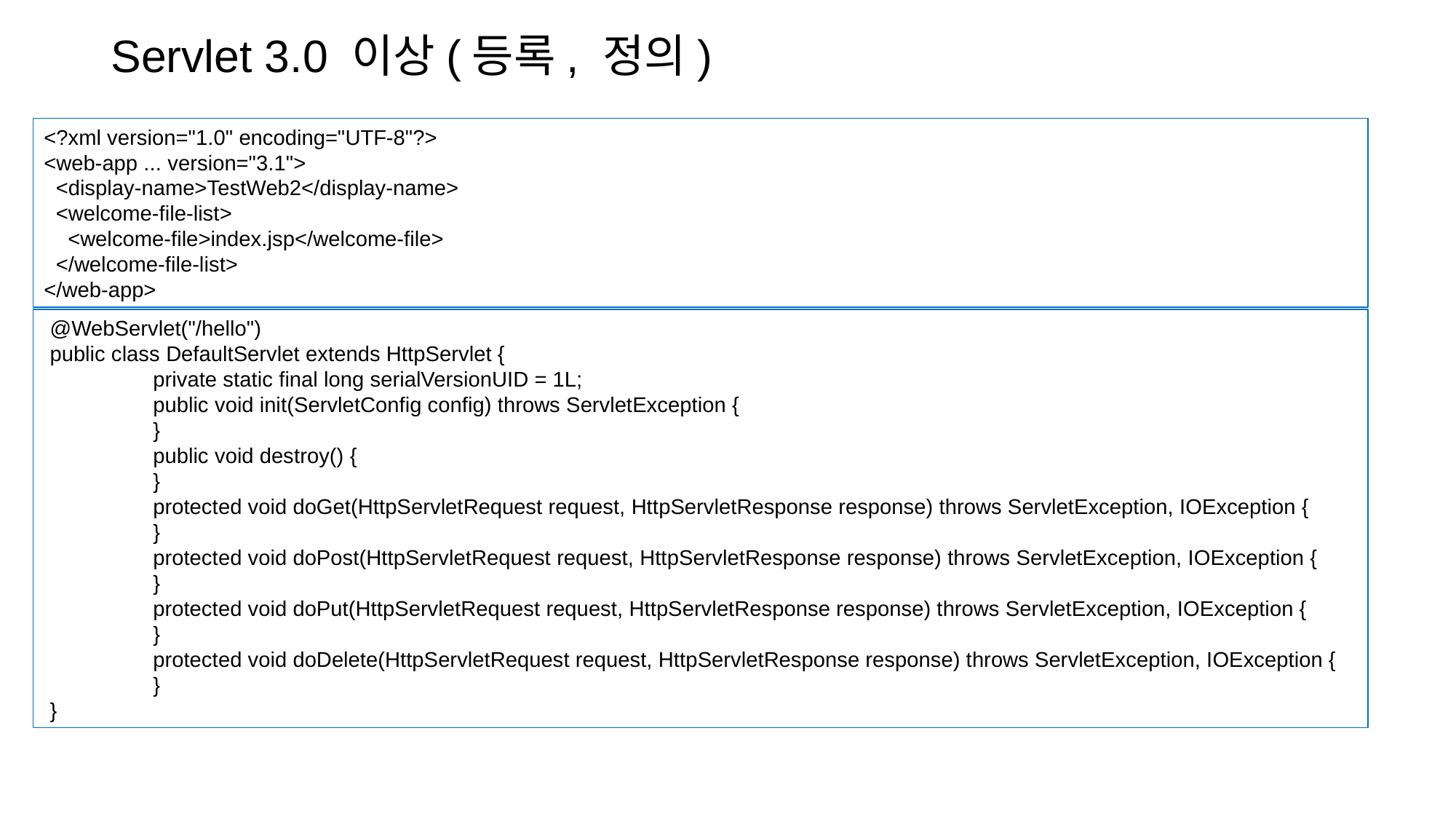

# Servlet 3.0 이상(등록, 정의)
<?xml version="1.0" encoding="UTF-8"?>
<web-app ... version="3.1">
  <display-name>TestWeb2</display-name>
  <welcome-file-list>
    <welcome-file>index.jsp</welcome-file>
  </welcome-file-list>
</web-app>

 @WebServlet("/hello")
 public class DefaultServlet extends HttpServlet {
	private static final long serialVersionUID = 1L;
	public void init(ServletConfig config) throws ServletException {
	}
	public void destroy() {
	}
	protected void doGet(HttpServletRequest request, HttpServletResponse response) throws ServletException, IOException {
	}
	protected void doPost(HttpServletRequest request, HttpServletResponse response) throws ServletException, IOException {
	}
	protected void doPut(HttpServletRequest request, HttpServletResponse response) throws ServletException, IOException {
	}
	protected void doDelete(HttpServletRequest request, HttpServletResponse response) throws ServletException, IOException {
	}
 }